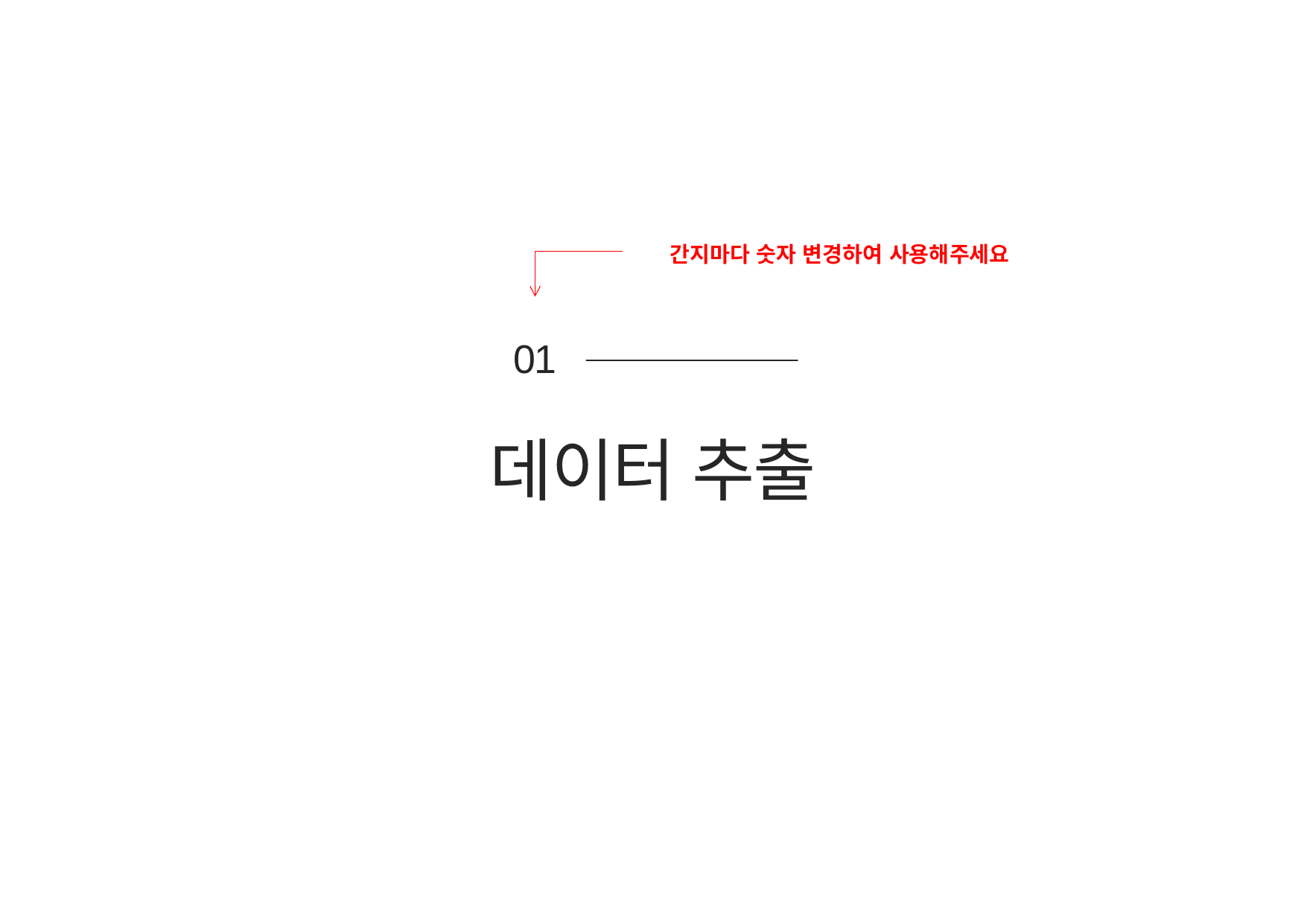

간지마다 숫자 변경하여 사용해주세요
01
데이터 추출